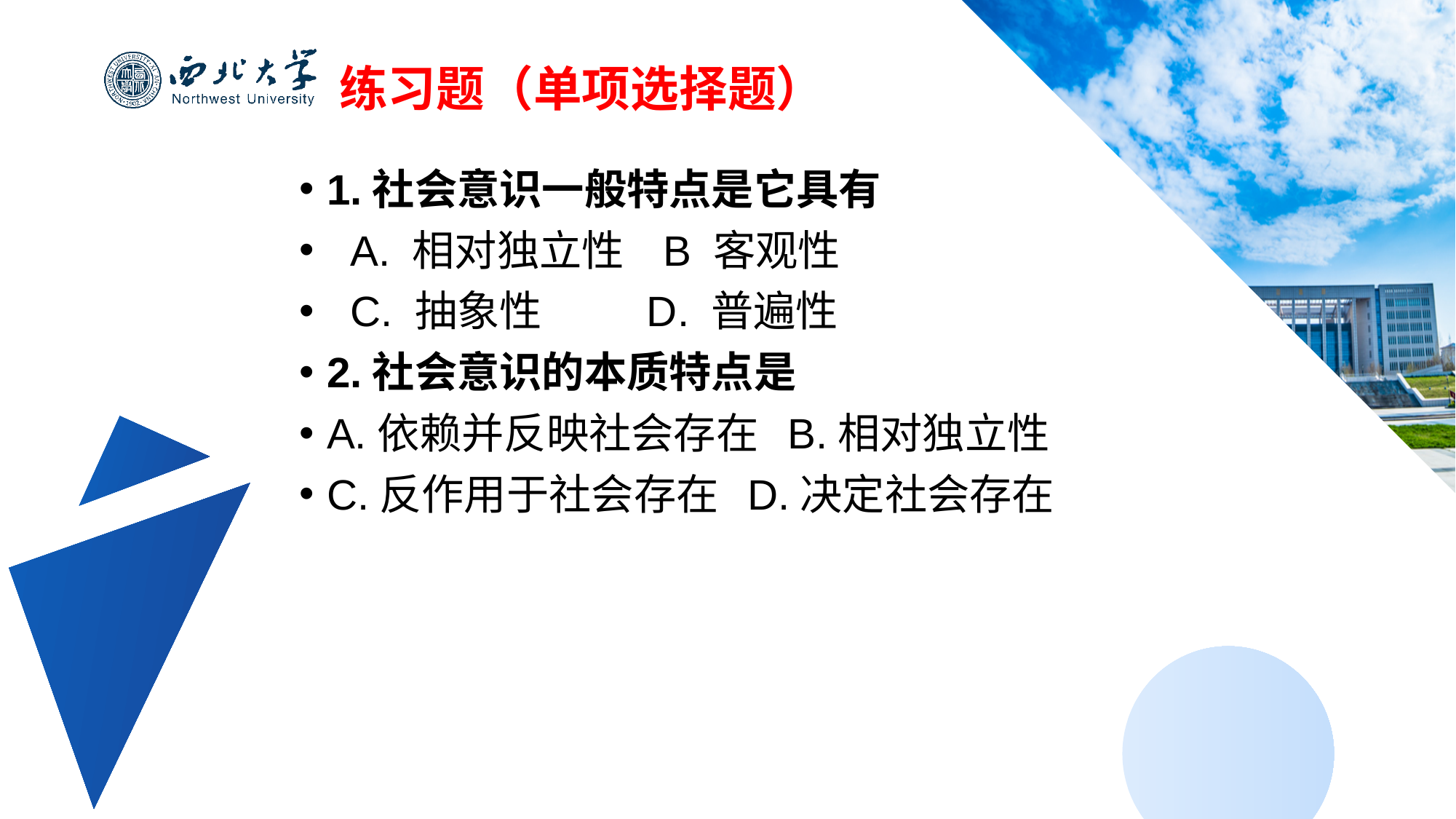

练习题（单项选择题）
1.社会意识一般特点是它具有
  A. 相对独立性   B 客观性
  C. 抽象性          D. 普遍性
2.社会意识的本质特点是
A.依赖并反映社会存在  B.相对独立性
C.反作用于社会存在  D.决定社会存在